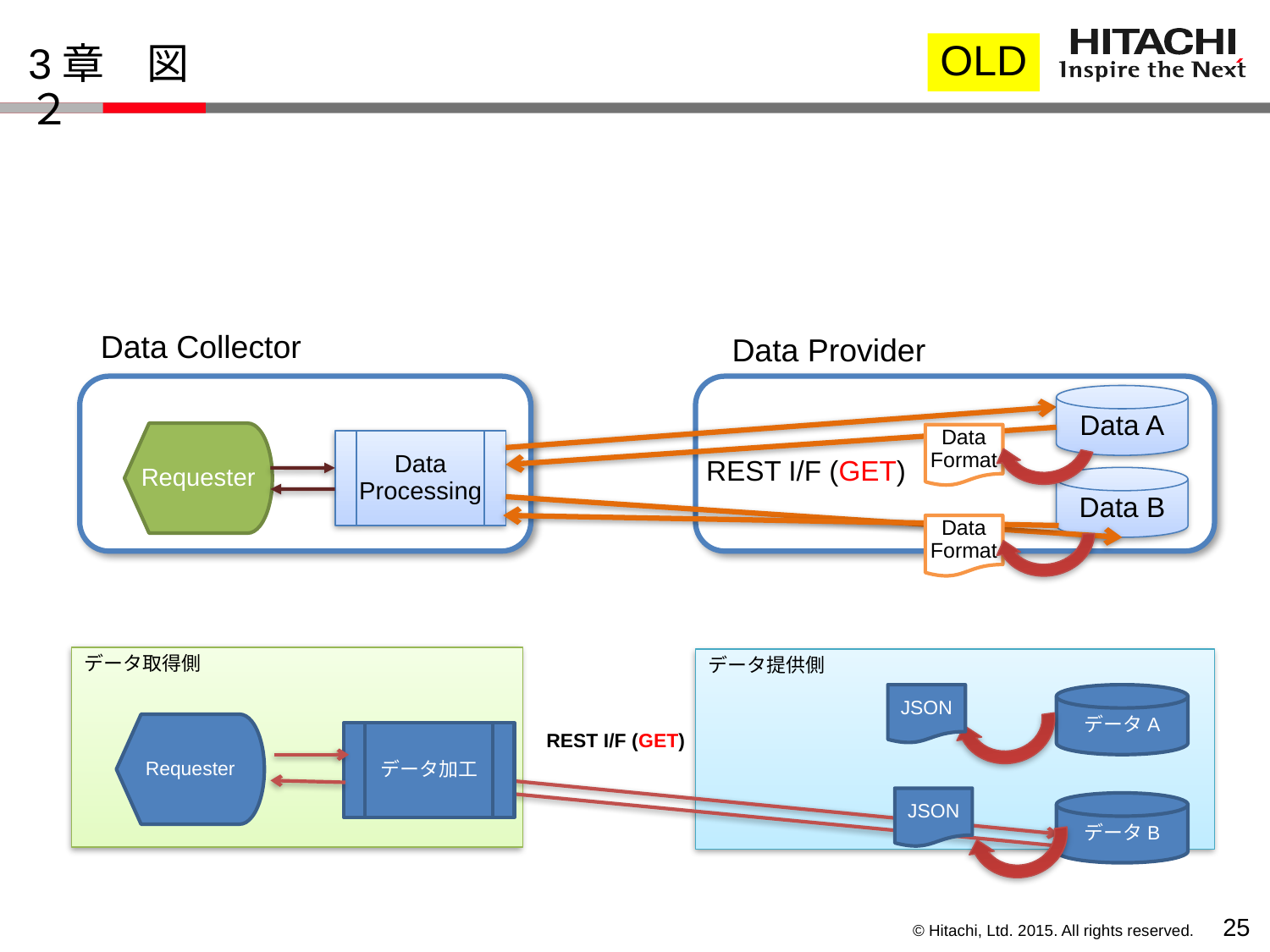

OLD
# 3章　図２
Data Collector
Data Provider

Data A

Requester
Data Format
Data Processing
REST I/F (GET)
Data B

Data Format
データ取得側
データ提供側

JSON
データA
Requester
データ加工
REST I/F (GET)

JSON
データB
25